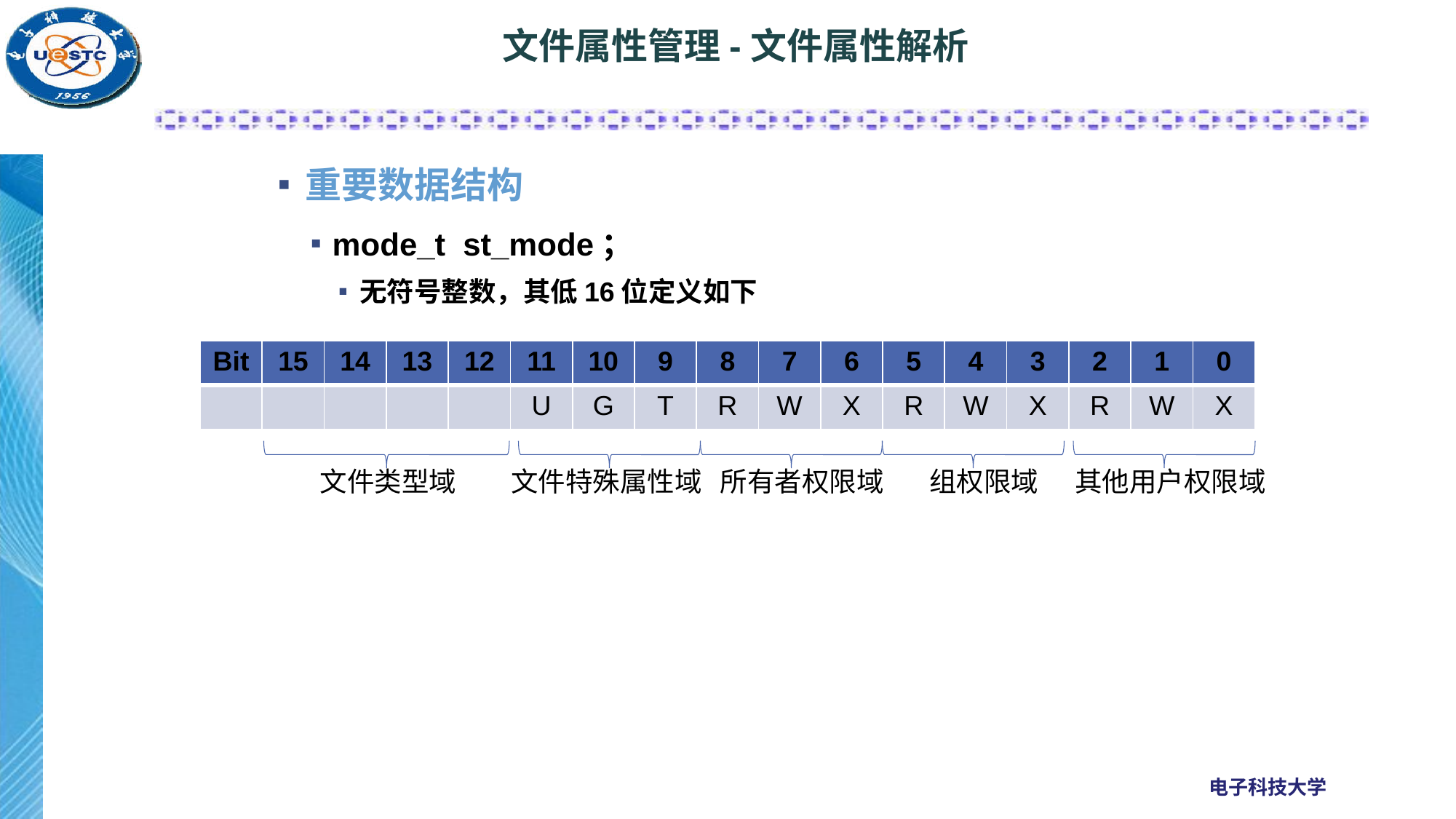

# 文件属性管理-文件属性解析
重要数据结构
mode_t  st_mode；
无符号整数，其低16位定义如下

| Bit | 15 | 14 | 13 | 12 | 11 | 10 | 9 | 8 | 7 | 6 | 5 | 4 | 3 | 2 | 1 | 0 |
| --- | --- | --- | --- | --- | --- | --- | --- | --- | --- | --- | --- | --- | --- | --- | --- | --- |
|  |  |  |  |  | U | G | T | R | W | X | R | W | X | R | W | X |

文件类型域
文件特殊属性域
所有者权限域
组权限域
其他用户权限域